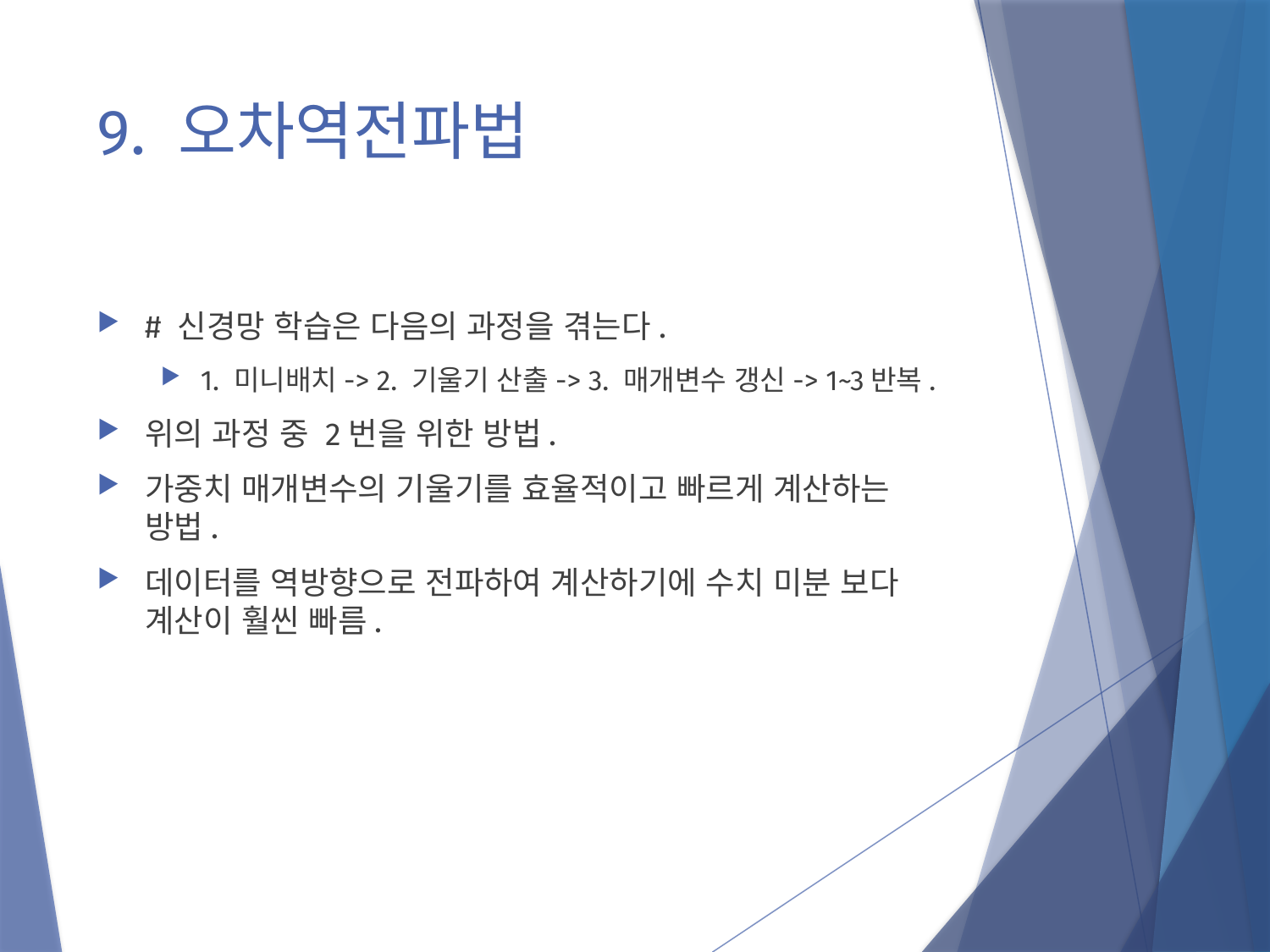

# 9. 오차역전파법
# 신경망 학습은 다음의 과정을 겪는다.
1. 미니배치-> 2. 기울기 산출-> 3. 매개변수 갱신-> 1~3반복.
위의 과정 중 2번을 위한 방법.
가중치 매개변수의 기울기를 효율적이고 빠르게 계산하는 방법.
데이터를 역방향으로 전파하여 계산하기에 수치 미분 보다 계산이 훨씬 빠름.